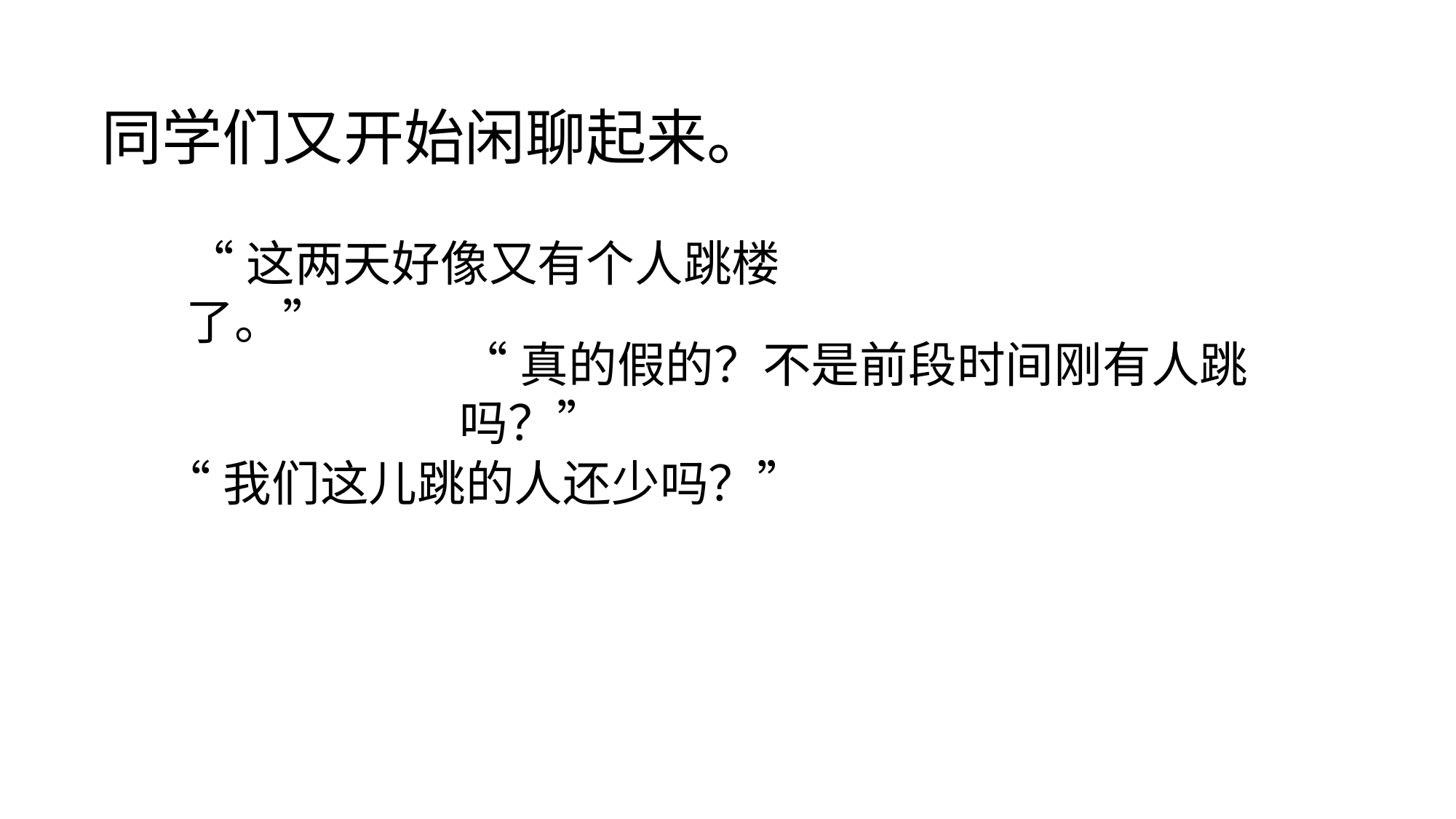

同学们又开始闲聊起来。
“这两天好像又有个人跳楼了。”
“真的假的？不是前段时间刚有人跳吗？”
“我们这儿跳的人还少吗？”